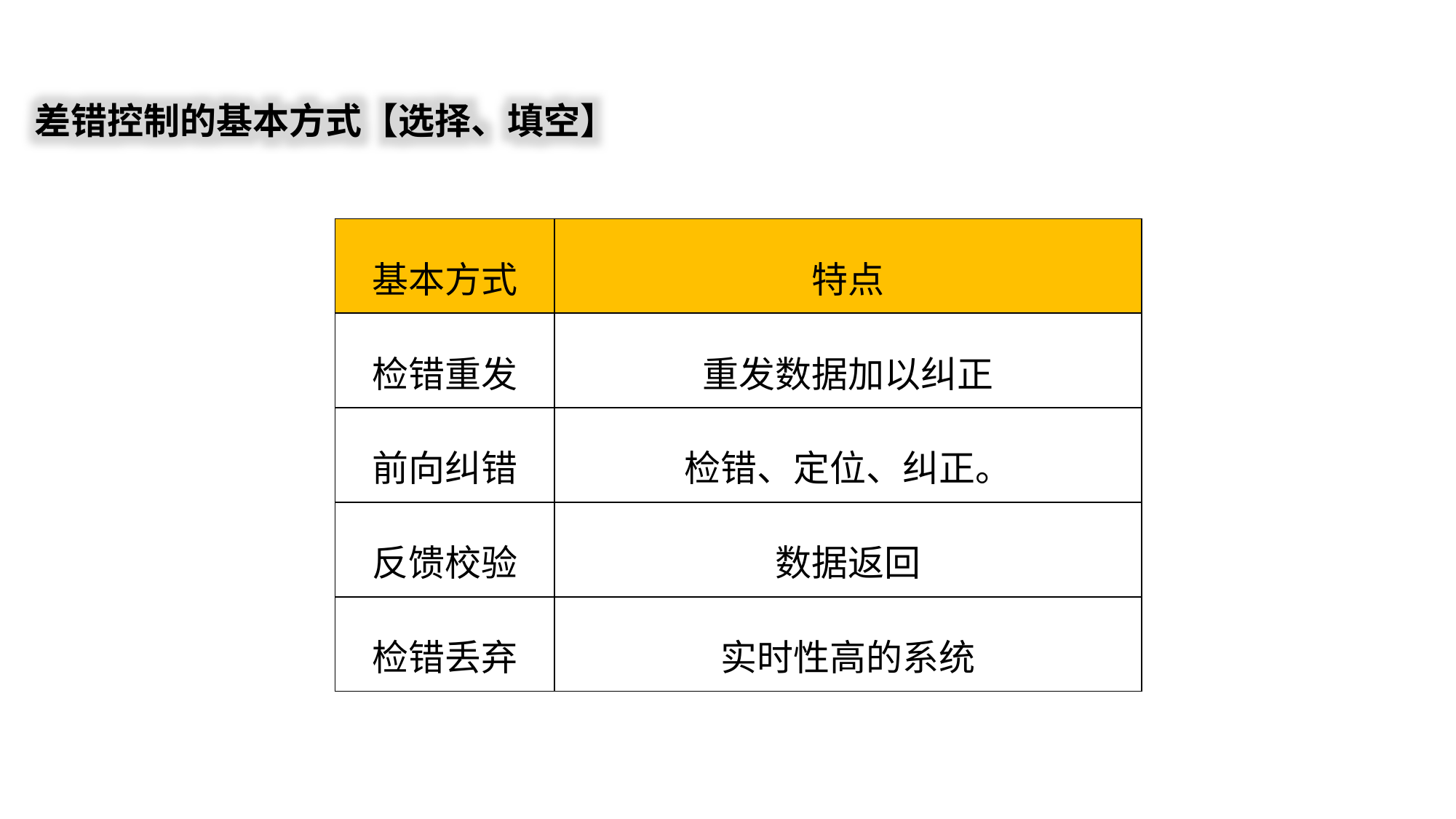

差错控制的基本方式【选择、填空】
| 基本方式 | 特点 |
| --- | --- |
| 检错重发 | 重发数据加以纠正 |
| 前向纠错 | 检错、定位、纠正。 |
| 反馈校验 | 数据返回 |
| 检错丢弃 | 实时性高的系统 |